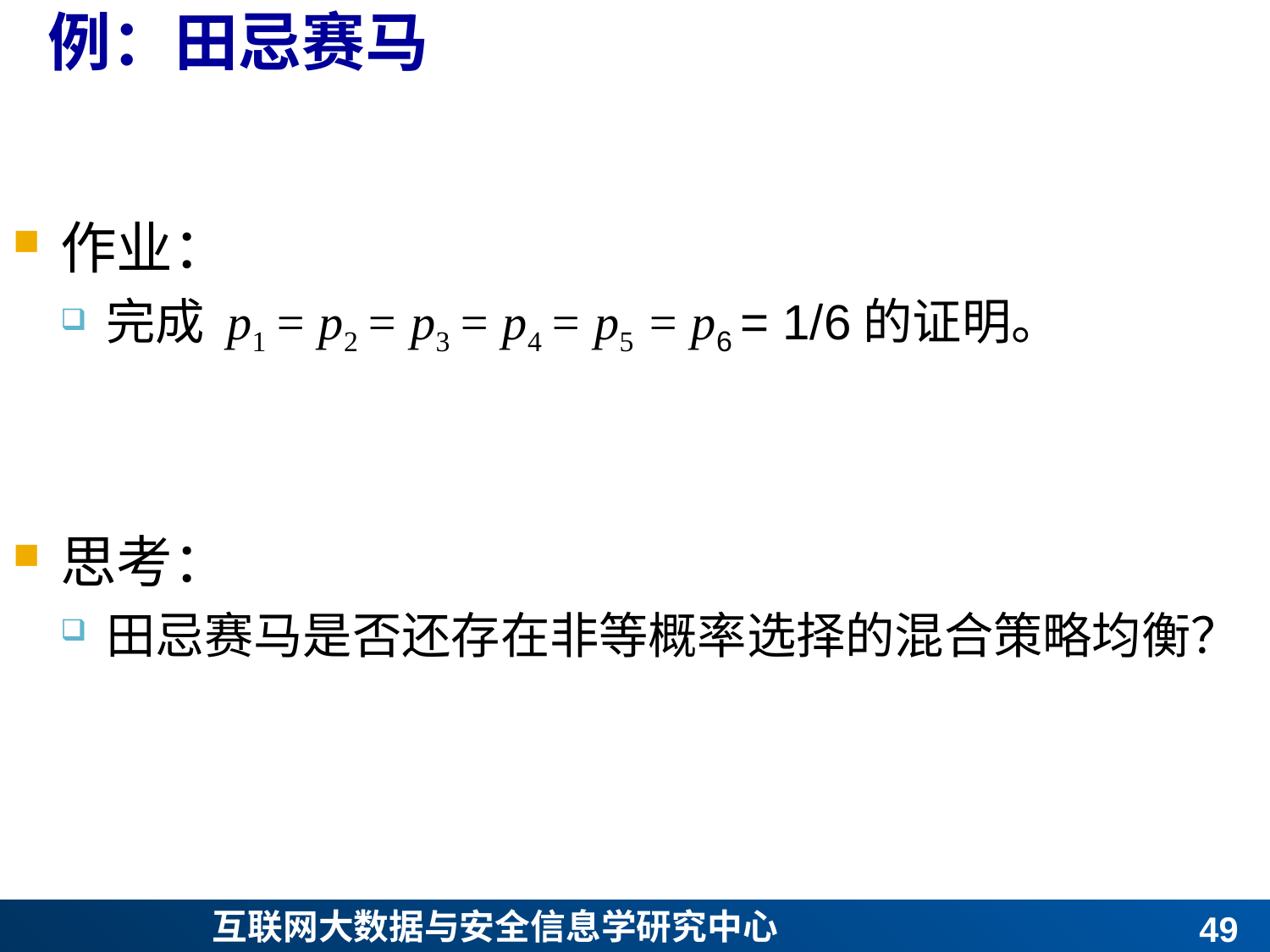

# 例：田忌赛马
作业：
完成 p1 = p2 = p3 = p4 = p5 = p6 = 1/6的证明。

思考：
田忌赛马是否还存在非等概率选择的混合策略均衡？
49